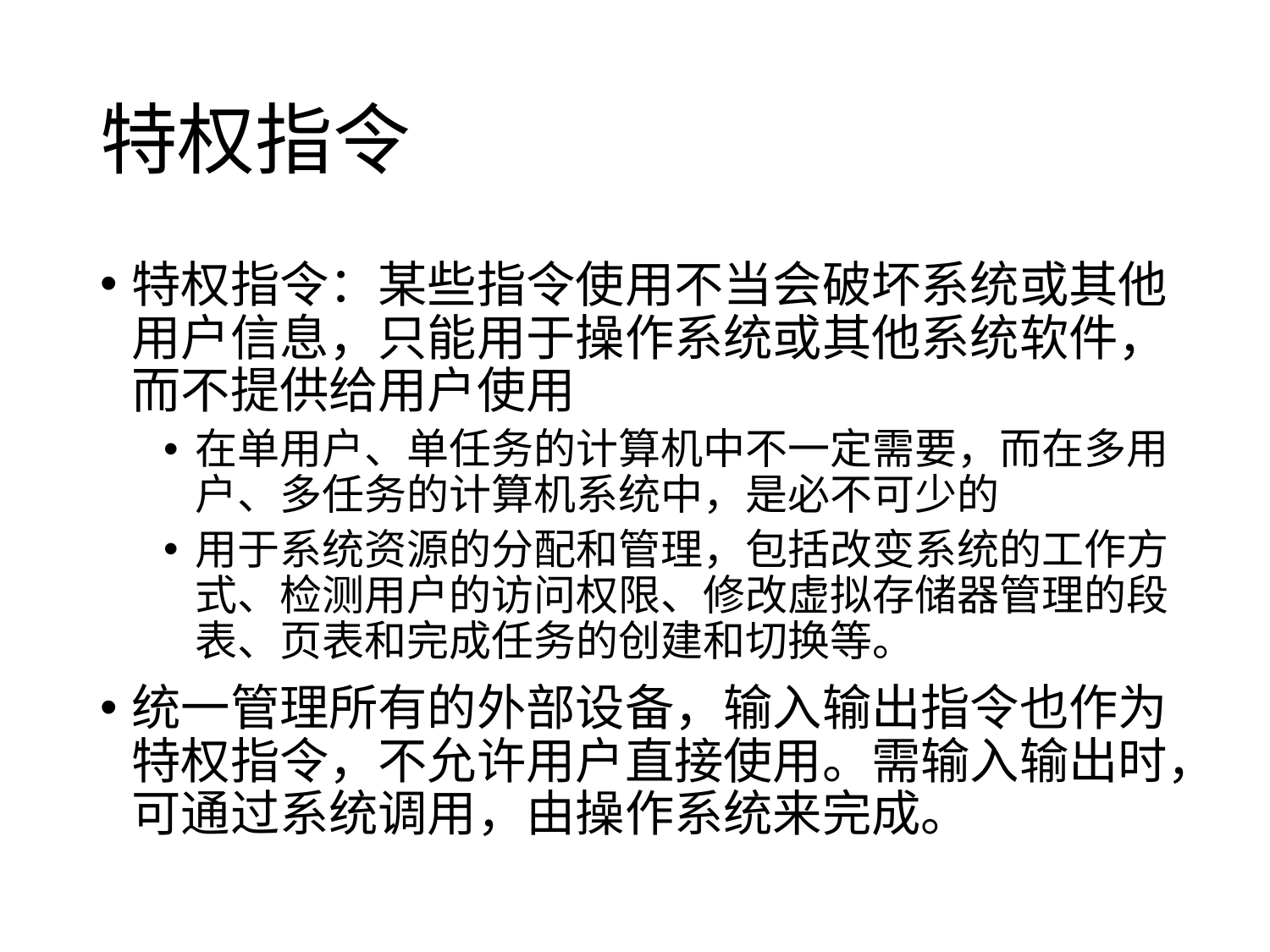

# 特权指令
特权指令：某些指令使用不当会破坏系统或其他用户信息，只能用于操作系统或其他系统软件，而不提供给用户使用
在单用户、单任务的计算机中不一定需要，而在多用户、多任务的计算机系统中，是必不可少的
用于系统资源的分配和管理，包括改变系统的工作方式、检测用户的访问权限、修改虚拟存储器管理的段表、页表和完成任务的创建和切换等。
统一管理所有的外部设备，输入输出指令也作为特权指令，不允许用户直接使用。需输入输出时，可通过系统调用，由操作系统来完成。